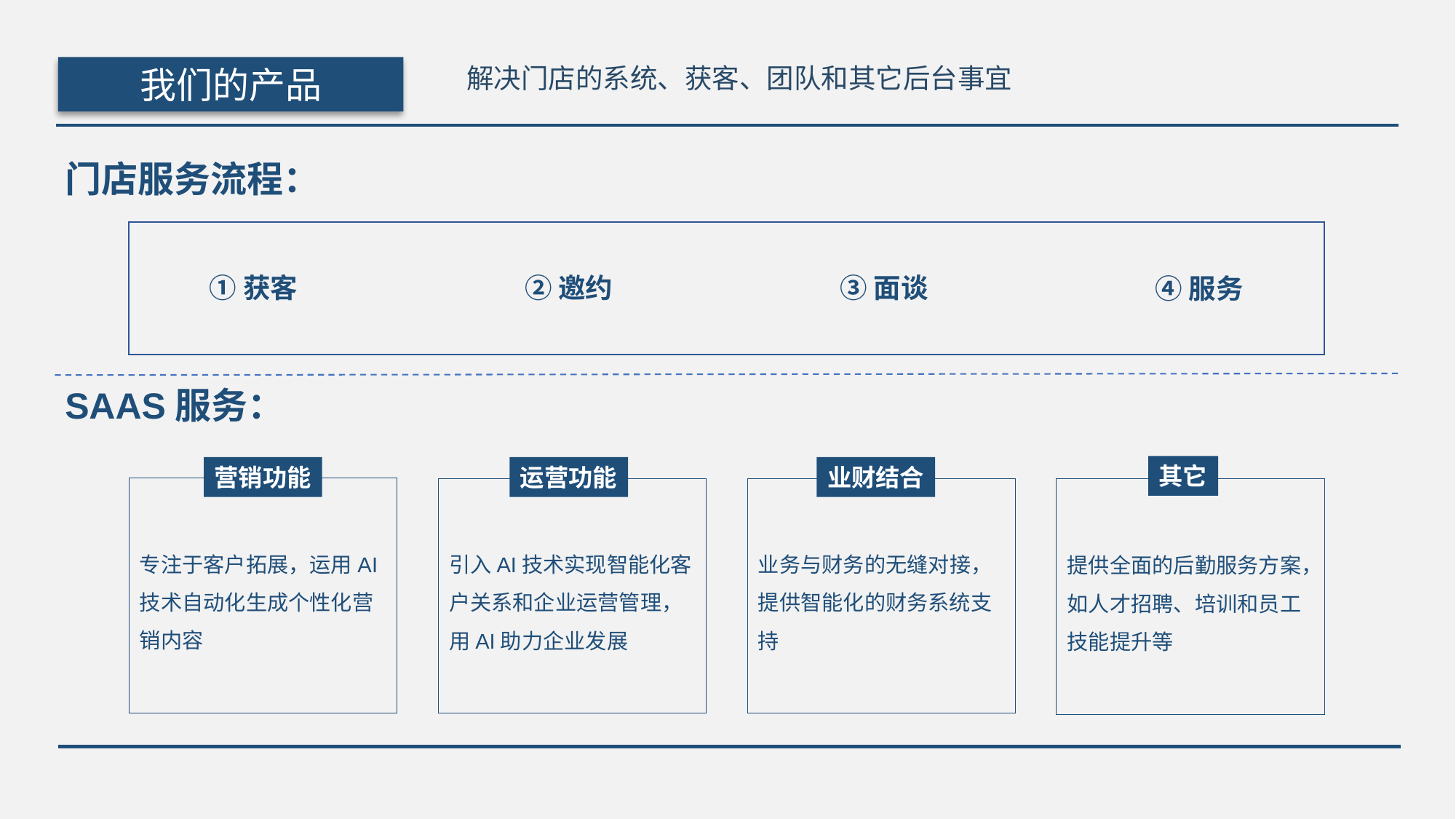

解决门店的系统、获客、团队和其它后台事宜
我们的产品
门店服务流程：

①获客
②邀约
③面谈
④服务
SAAS服务：
其它
营销功能
运营功能
业财结合
专注于客户拓展，运用AI技术自动化生成个性化营销内容
引入AI技术实现智能化客户关系和企业运营管理，用AI助力企业发展
业务与财务的无缝对接，提供智能化的财务系统支持
提供全面的后勤服务方案，如人才招聘、培训和员工技能提升等
7